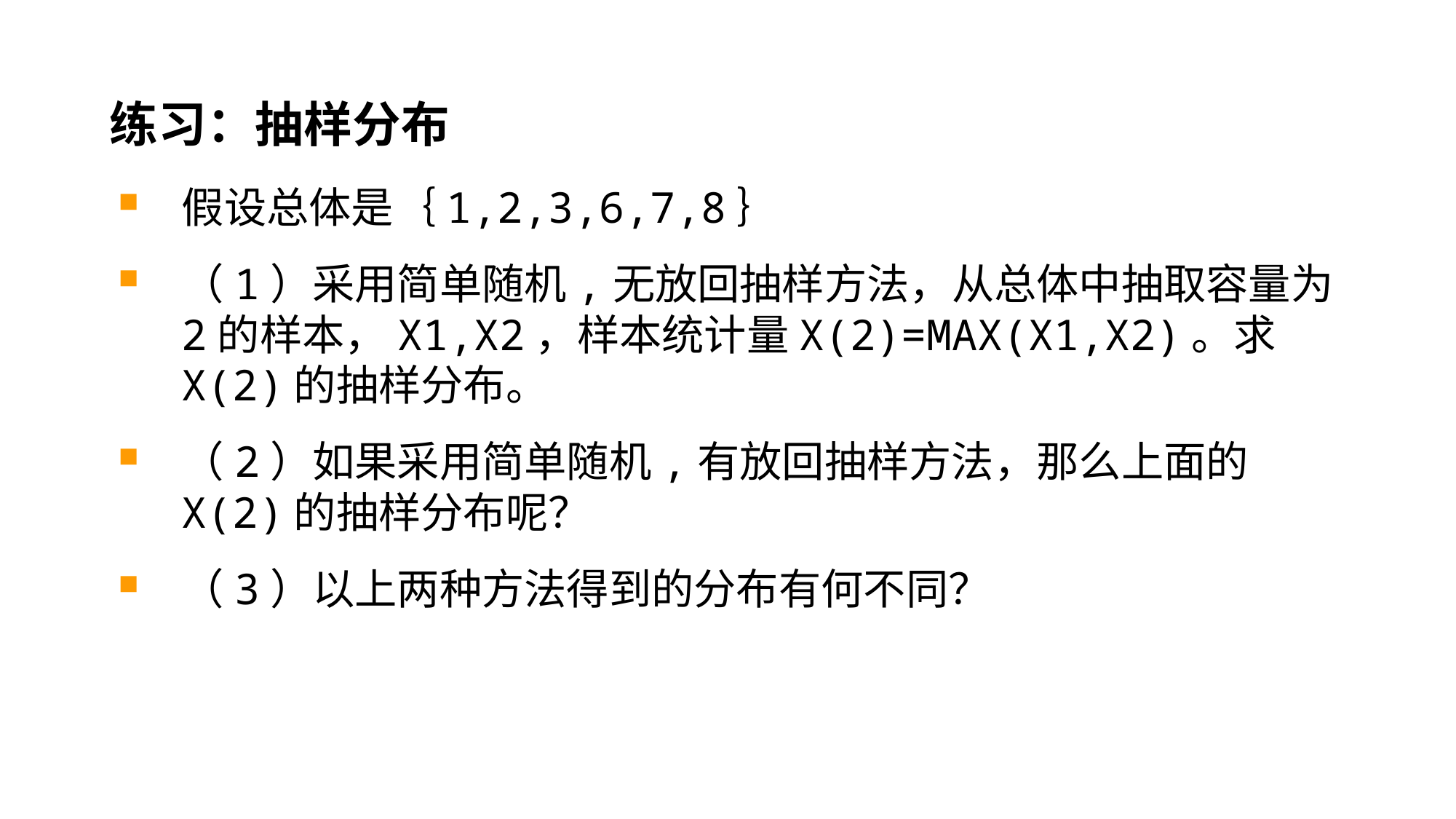

练习：抽样分布
假设总体是｛1,2,3,6,7,8｝
（1）采用简单随机,无放回抽样方法，从总体中抽取容量为2的样本，X1,X2，样本统计量X(2)=MAX(X1,X2)。求X(2)的抽样分布。
（2）如果采用简单随机,有放回抽样方法，那么上面的X(2)的抽样分布呢？
（3）以上两种方法得到的分布有何不同？